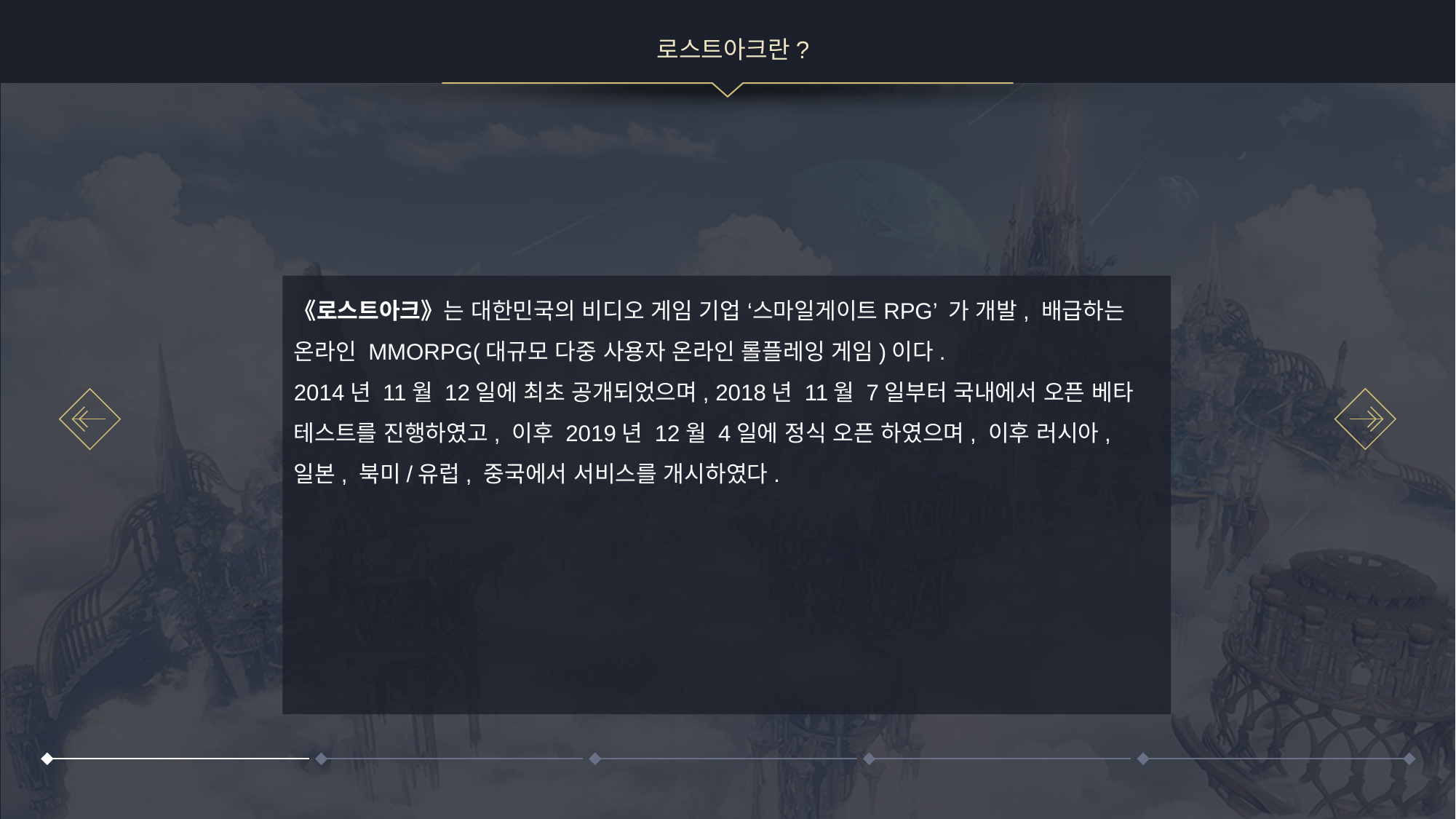

로스트아크란?
《로스트아크》는 대한민국의 비디오 게임 기업 ‘스마일게이트RPG’ 가 개발, 배급하는 온라인 MMORPG(대규모 다중 사용자 온라인 롤플레잉 게임)이다.
2014년 11월 12일에 최초 공개되었으며, 2018년 11월 7일부터 국내에서 오픈 베타 테스트를 진행하였고, 이후 2019년 12월 4일에 정식 오픈 하였으며, 이후 러시아, 일본, 북미/유럽, 중국에서 서비스를 개시하였다.